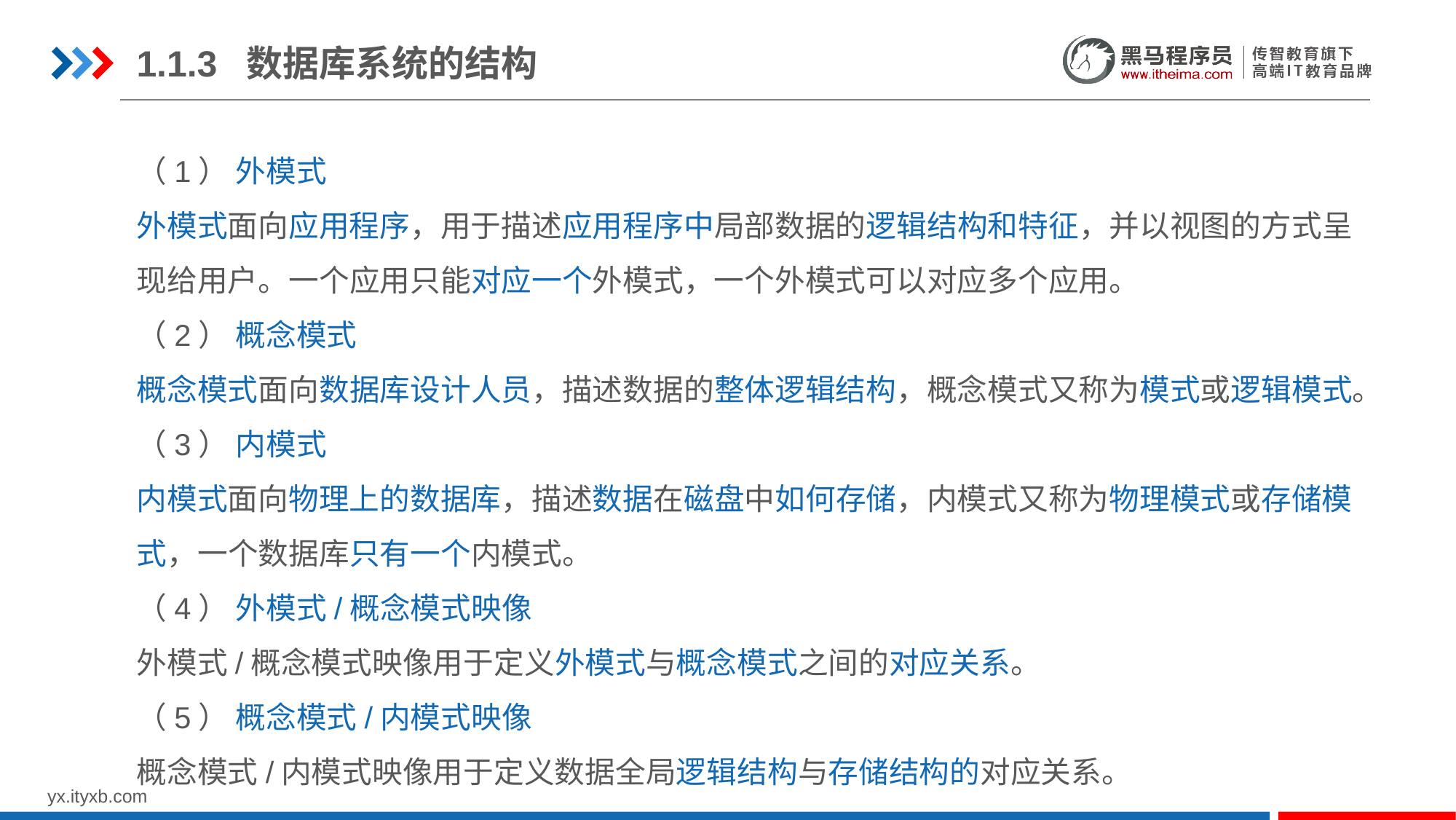

1.1.3  数据库系统的结构
（1） 外模式
外模式面向应用程序，用于描述应用程序中局部数据的逻辑结构和特征，并以视图的方式呈现给用户。一个应用只能对应一个外模式，一个外模式可以对应多个应用。
（2） 概念模式
概念模式面向数据库设计人员，描述数据的整体逻辑结构，概念模式又称为模式或逻辑模式。
（3） 内模式
内模式面向物理上的数据库，描述数据在磁盘中如何存储，内模式又称为物理模式或存储模式，一个数据库只有一个内模式。
（4） 外模式/概念模式映像
外模式/概念模式映像用于定义外模式与概念模式之间的对应关系。
（5） 概念模式/内模式映像
概念模式/内模式映像用于定义数据全局逻辑结构与存储结构的对应关系。